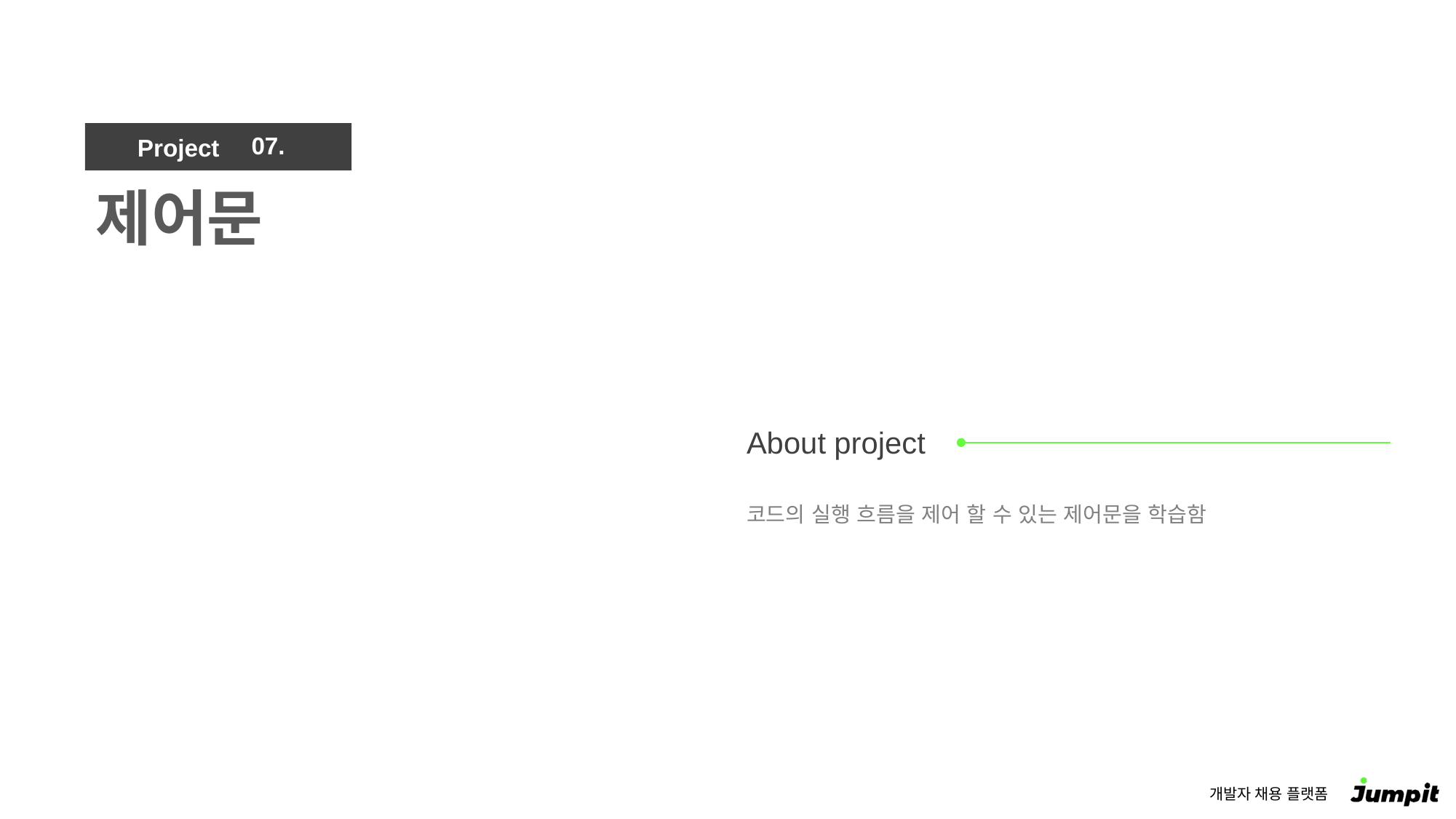

07.
제어문
코드의 실행 흐름을 제어 할 수 있는 제어문을 학습함